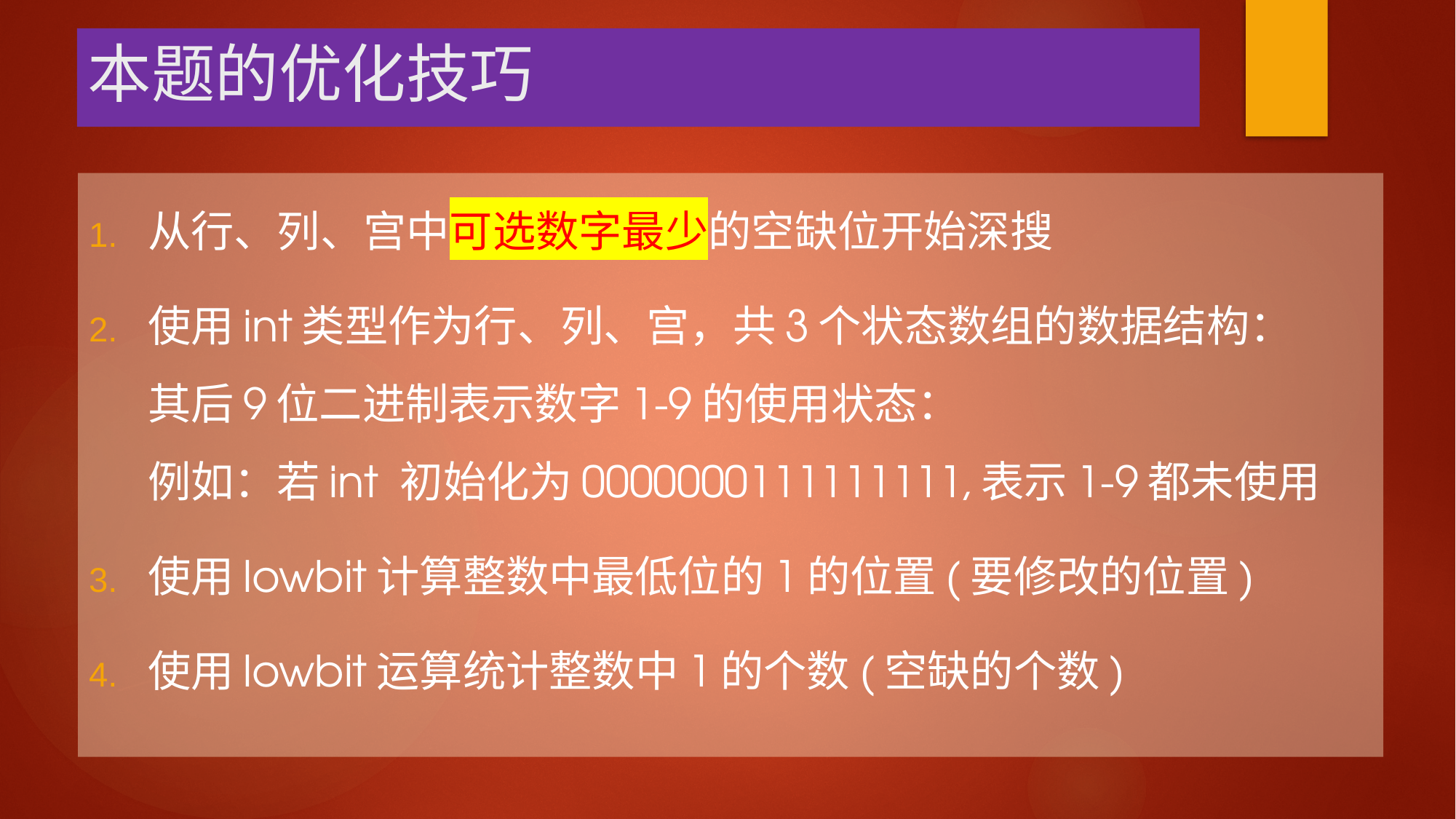

# 本题的优化技巧
从行、列、宫中可选数字最少的空缺位开始深搜
使用int类型作为行、列、宫，共3个状态数组的数据结构：
其后9位二进制表示数字1-9的使用状态：
例如：若int 初始化为0000000111111111,表示1-9都未使用
使用lowbit计算整数中最低位的1的位置(要修改的位置)
使用lowbit运算统计整数中1的个数(空缺的个数)